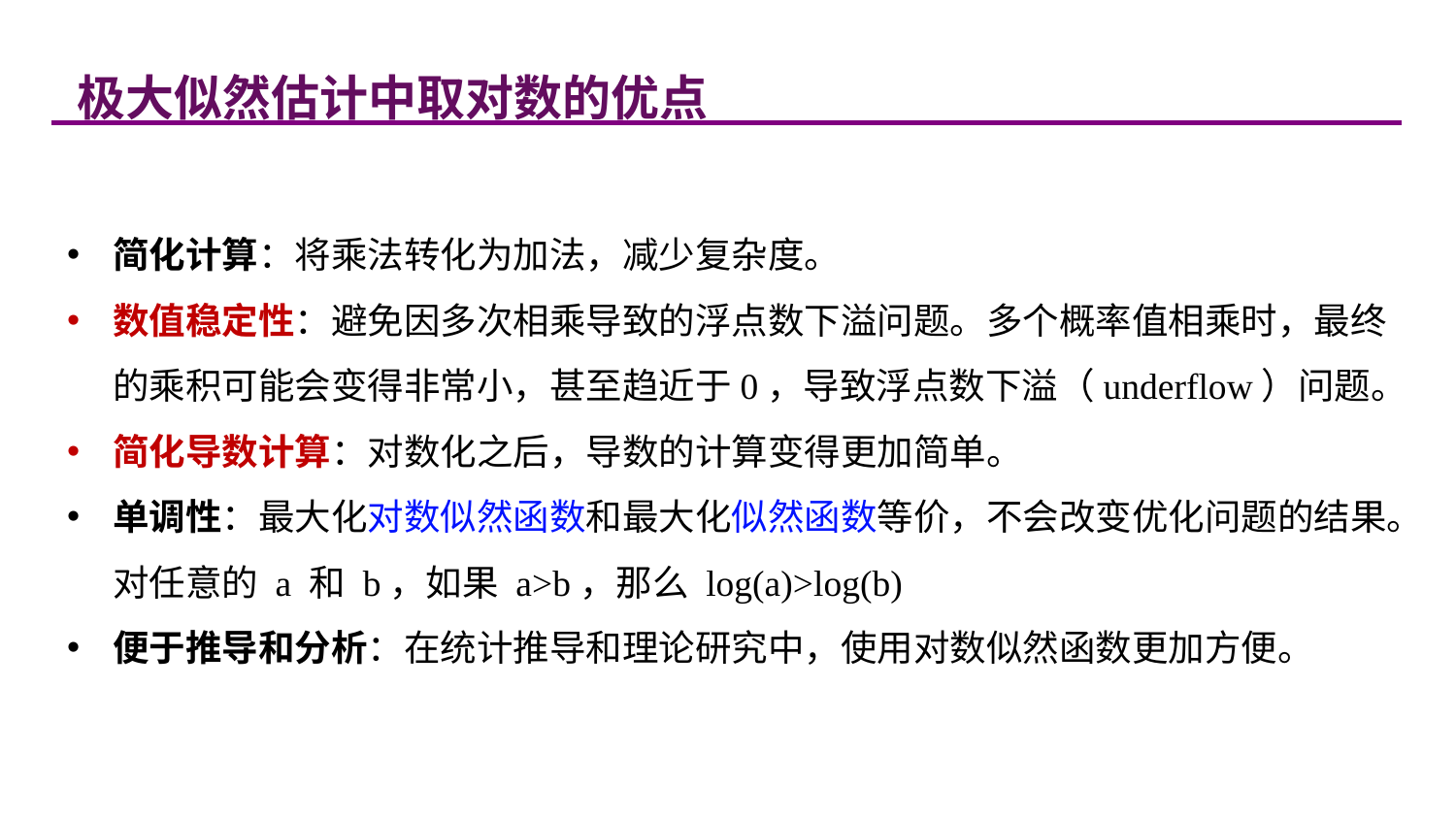

极大似然估计中取对数的优点
简化计算：将乘法转化为加法，减少复杂度。
数值稳定性：避免因多次相乘导致的浮点数下溢问题。多个概率值相乘时，最终的乘积可能会变得非常小，甚至趋近于0，导致浮点数下溢（underflow）问题。
简化导数计算：对数化之后，导数的计算变得更加简单。
单调性：最大化对数似然函数和最大化似然函数等价，不会改变优化问题的结果。对任意的 a 和 b，如果 a>b，那么 log(a)>log(b)
便于推导和分析：在统计推导和理论研究中，使用对数似然函数更加方便。